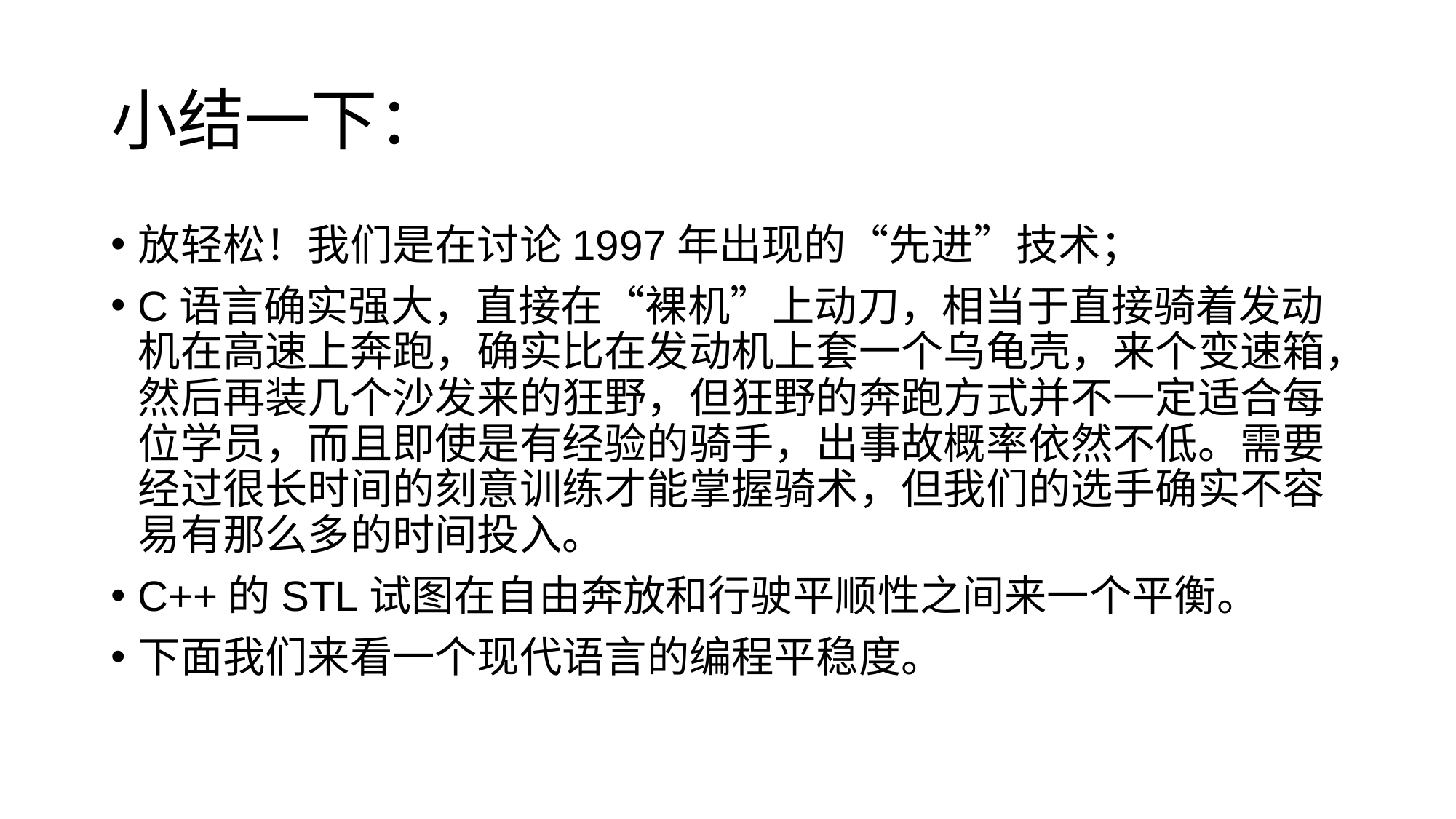

# 小结一下：
放轻松！我们是在讨论1997年出现的“先进”技术；
C语言确实强大，直接在“裸机”上动刀，相当于直接骑着发动机在高速上奔跑，确实比在发动机上套一个乌龟壳，来个变速箱，然后再装几个沙发来的狂野，但狂野的奔跑方式并不一定适合每位学员，而且即使是有经验的骑手，出事故概率依然不低。需要经过很长时间的刻意训练才能掌握骑术，但我们的选手确实不容易有那么多的时间投入。
C++的STL试图在自由奔放和行驶平顺性之间来一个平衡。
下面我们来看一个现代语言的编程平稳度。